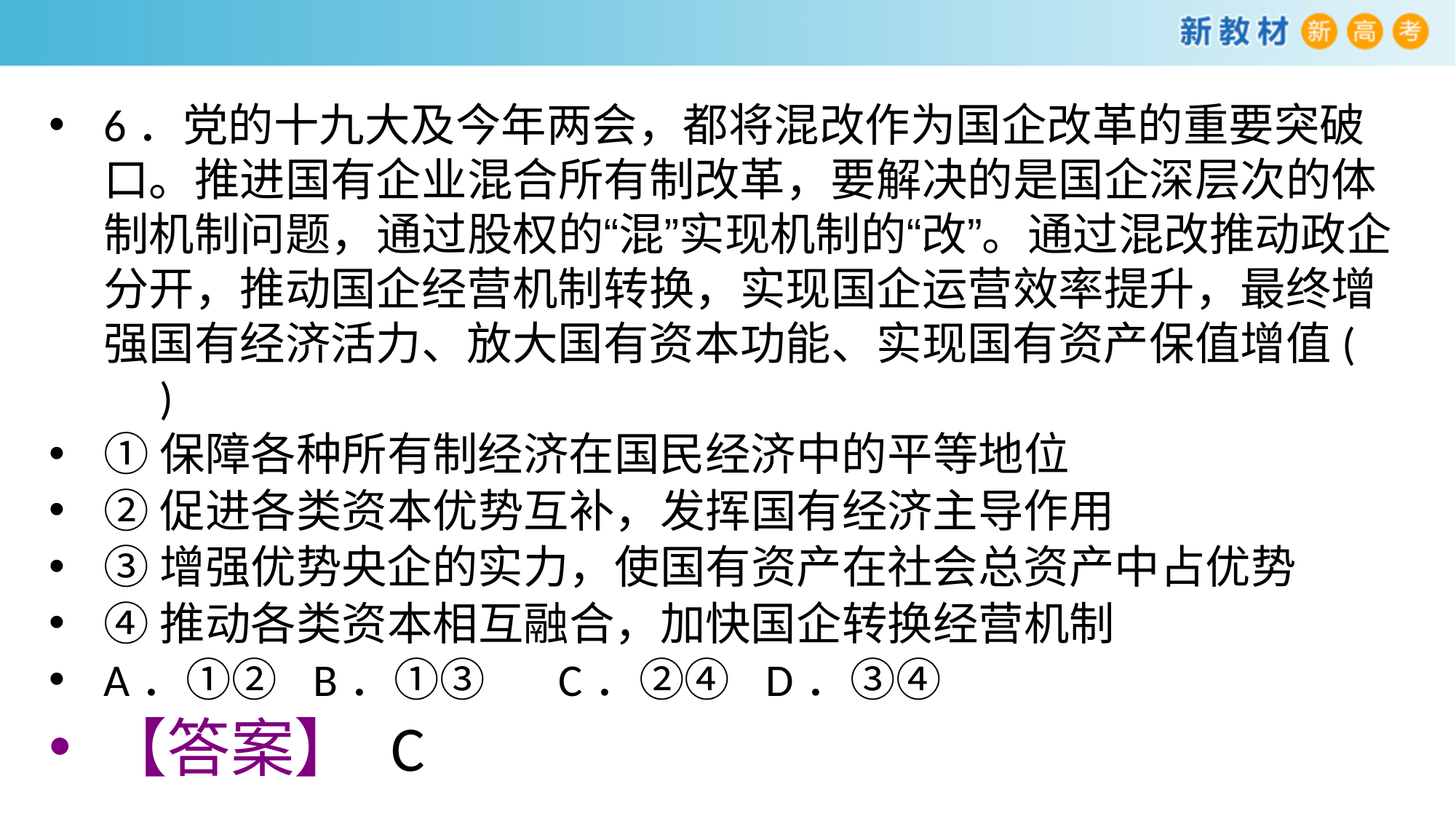

6．党的十九大及今年两会，都将混改作为国企改革的重要突破口。推进国有企业混合所有制改革，要解决的是国企深层次的体制机制问题，通过股权的“混”实现机制的“改”。通过混改推动政企分开，推动国企经营机制转换，实现国企运营效率提升，最终增强国有经济活力、放大国有资本功能、实现国有资产保值增值(　　)
①保障各种所有制经济在国民经济中的平等地位
②促进各类资本优势互补，发挥国有经济主导作用
③增强优势央企的实力，使国有资产在社会总资产中占优势
④推动各类资本相互融合，加快国企转换经营机制
A．①②  B．①③     C．②④  D．③④
【答案】 C